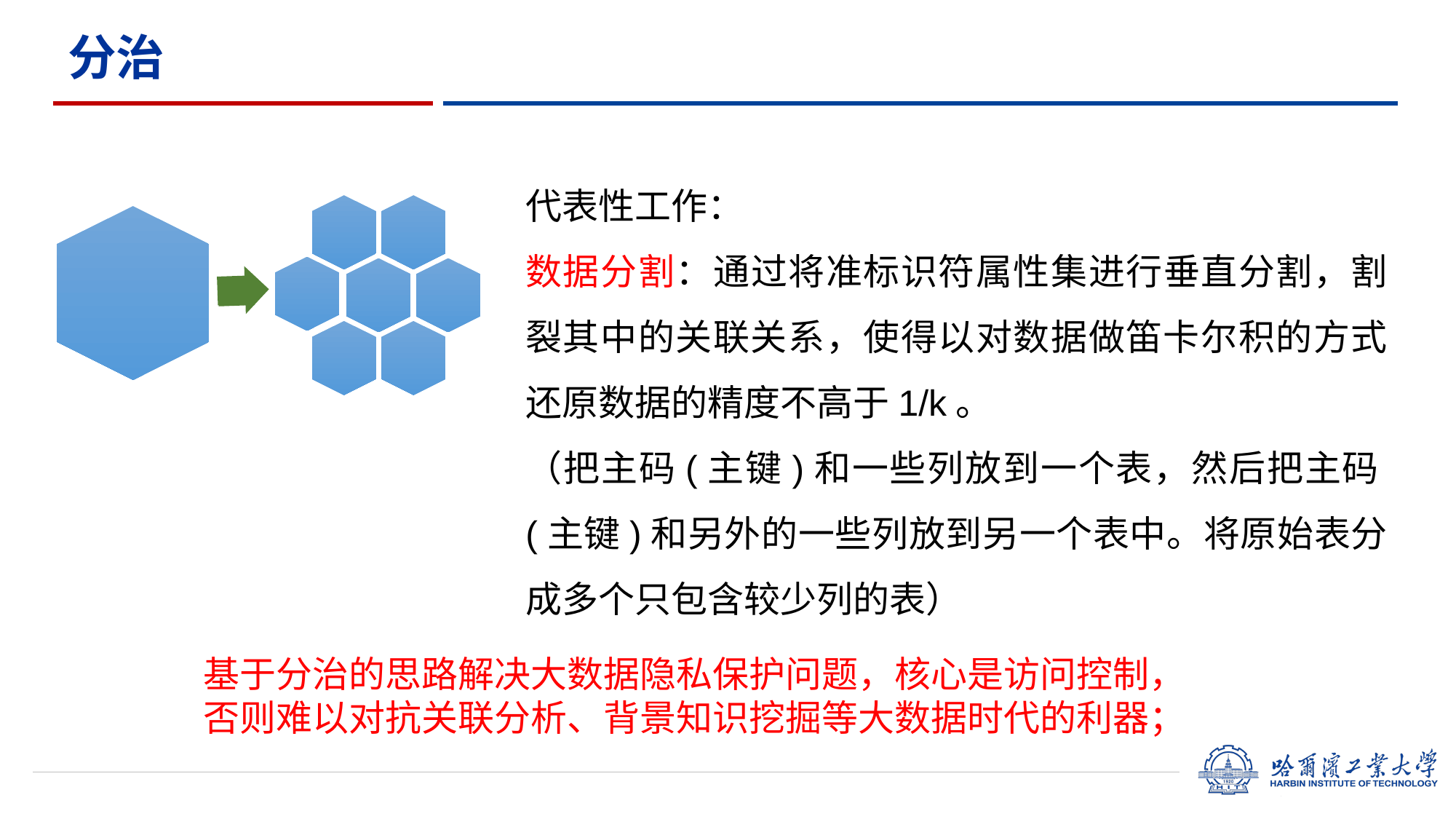

# 分治

代表性工作：
数据分割：通过将准标识符属性集进行垂直分割，割裂其中的关联关系，使得以对数据做笛卡尔积的方式还原数据的精度不高于1/k。
（把主码(主键)和一些列放到一个表，然后把主码(主键)和另外的一些列放到另一个表中。将原始表分成多个只包含较少列的表）

基于分治的思路解决大数据隐私保护问题，核心是访问控制，否则难以对抗关联分析、背景知识挖掘等大数据时代的利器；